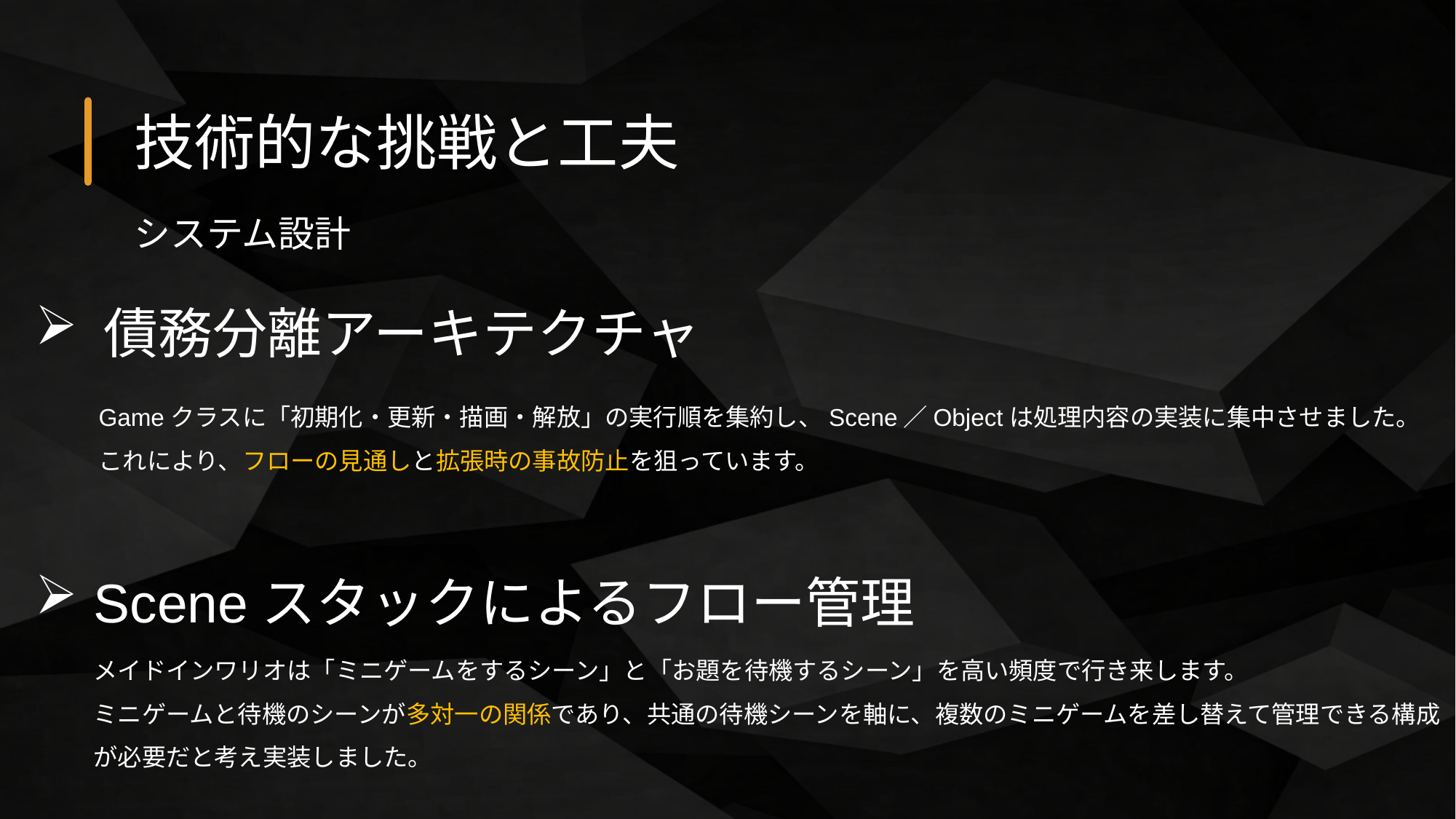

技術的な挑戦と工夫
システム設計
 債務分離アーキテクチャ
Gameクラスに「初期化・更新・描画・解放」の実行順を集約し、Scene／Objectは処理内容の実装に集中させました。
これにより、フローの見通しと拡張時の事故防止を狙っています。
 Sceneスタックによるフロー管理
メイドインワリオは「ミニゲームをするシーン」と「お題を待機するシーン」を高い頻度で行き来します。
ミニゲームと待機のシーンが多対一の関係であり、共通の待機シーンを軸に、複数のミニゲームを差し替えて管理できる構成が必要だと考え実装しました。